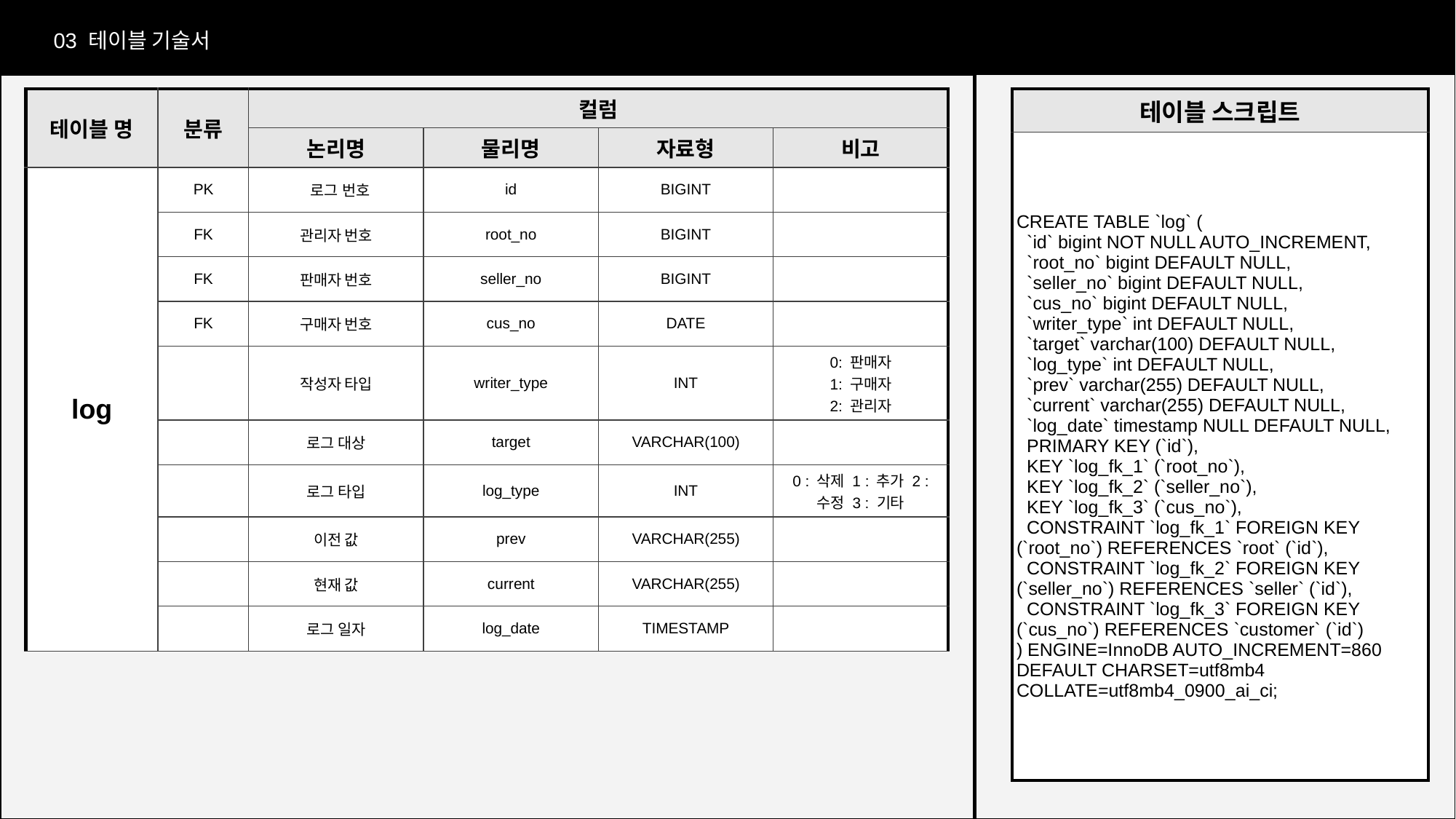

03 테이블 기술서

테이블 기술서
| 테이블 명 | 분류 | 컬럼 |  |  |  |
| --- | --- | --- | --- | --- | --- |
|  |  | 논리명 | 물리명 | 자료형 | 비고 |
| log | PK | 로그 번호 | id | BIGINT |  |
|  | FK | 관리자 번호 | root\_no | BIGINT |  |
|  | FK | 판매자 번호 | seller\_no | BIGINT |  |
|  | FK | 구매자 번호 | cus\_no | DATE |  |
|  |  | 작성자 타입 | writer\_type | INT | 0: 판매자 1: 구매자 2: 관리자 |
|  |  | 로그 대상 | target | VARCHAR(100) |  |
|  |  | 로그 타입 | log\_type | INT | 0 : 삭제 1 : 추가 2 : 수정 3 : 기타 |
|  |  | 이전 값 | prev | VARCHAR(255) |  |
|  |  | 현재 값 | current | VARCHAR(255) |  |
|  |  | 로그 일자 | log\_date | TIMESTAMP |  |
| 테이블 스크립트 |
| --- |
| CREATE TABLE `log` ( `id` bigint NOT NULL AUTO\_INCREMENT, `root\_no` bigint DEFAULT NULL, `seller\_no` bigint DEFAULT NULL, `cus\_no` bigint DEFAULT NULL, `writer\_type` int DEFAULT NULL, `target` varchar(100) DEFAULT NULL, `log\_type` int DEFAULT NULL, `prev` varchar(255) DEFAULT NULL, `current` varchar(255) DEFAULT NULL, `log\_date` timestamp NULL DEFAULT NULL, PRIMARY KEY (`id`), KEY `log\_fk\_1` (`root\_no`), KEY `log\_fk\_2` (`seller\_no`), KEY `log\_fk\_3` (`cus\_no`), CONSTRAINT `log\_fk\_1` FOREIGN KEY (`root\_no`) REFERENCES `root` (`id`), CONSTRAINT `log\_fk\_2` FOREIGN KEY (`seller\_no`) REFERENCES `seller` (`id`), CONSTRAINT `log\_fk\_3` FOREIGN KEY (`cus\_no`) REFERENCES `customer` (`id`) ) ENGINE=InnoDB AUTO\_INCREMENT=860 DEFAULT CHARSET=utf8mb4 COLLATE=utf8mb4\_0900\_ai\_ci; |